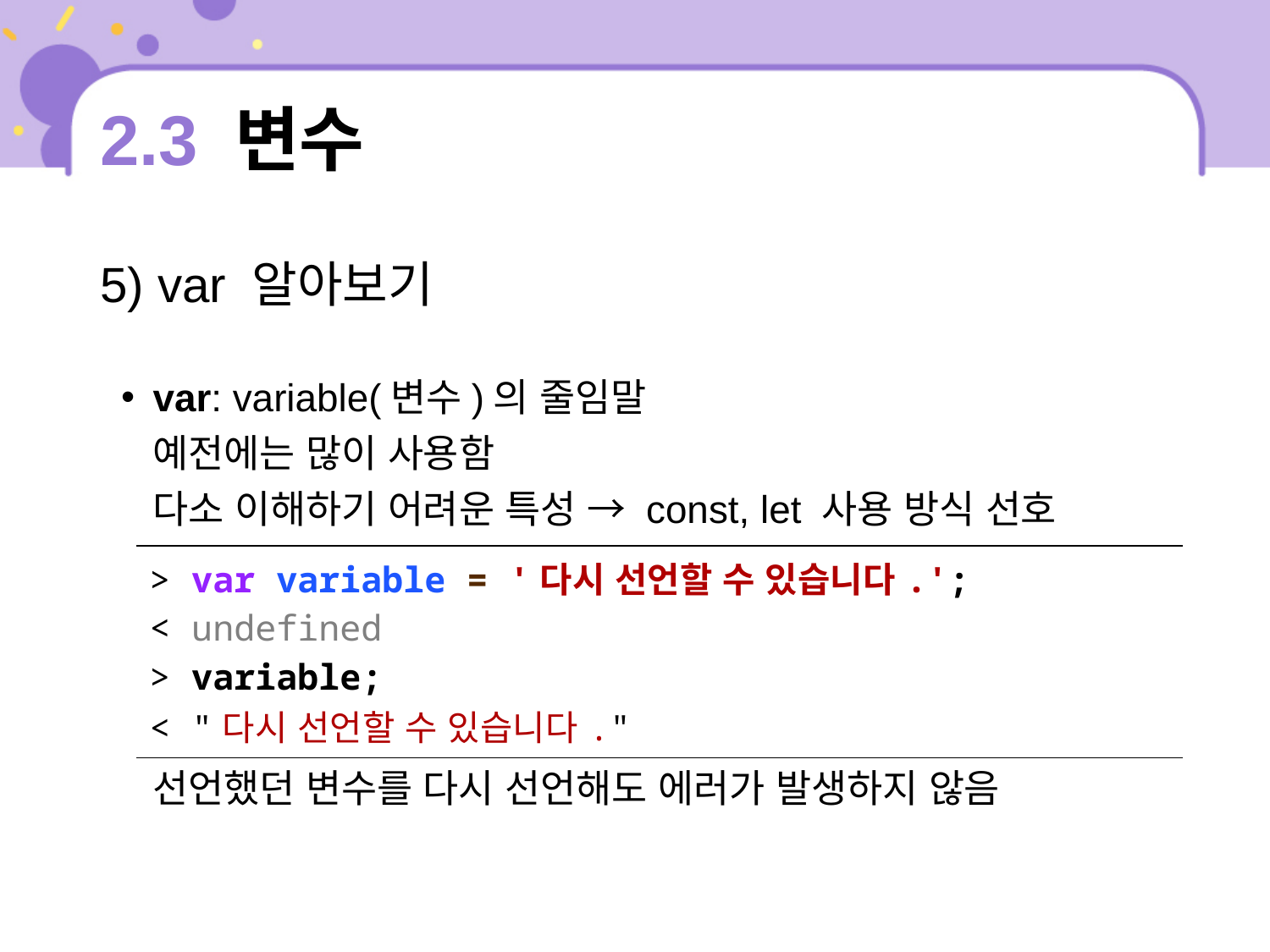

# 2.3 변수
5) var 알아보기

var: variable(변수)의 줄임말
예전에는 많이 사용함
다소 이해하기 어려운 특성 → const, let 사용 방식 선호
선언했던 변수를 다시 선언해도 에러가 발생하지 않음

| > var variable = '다시 선언할 수 있습니다.'; < undefined > variable; < "다시 선언할 수 있습니다." |
| --- |